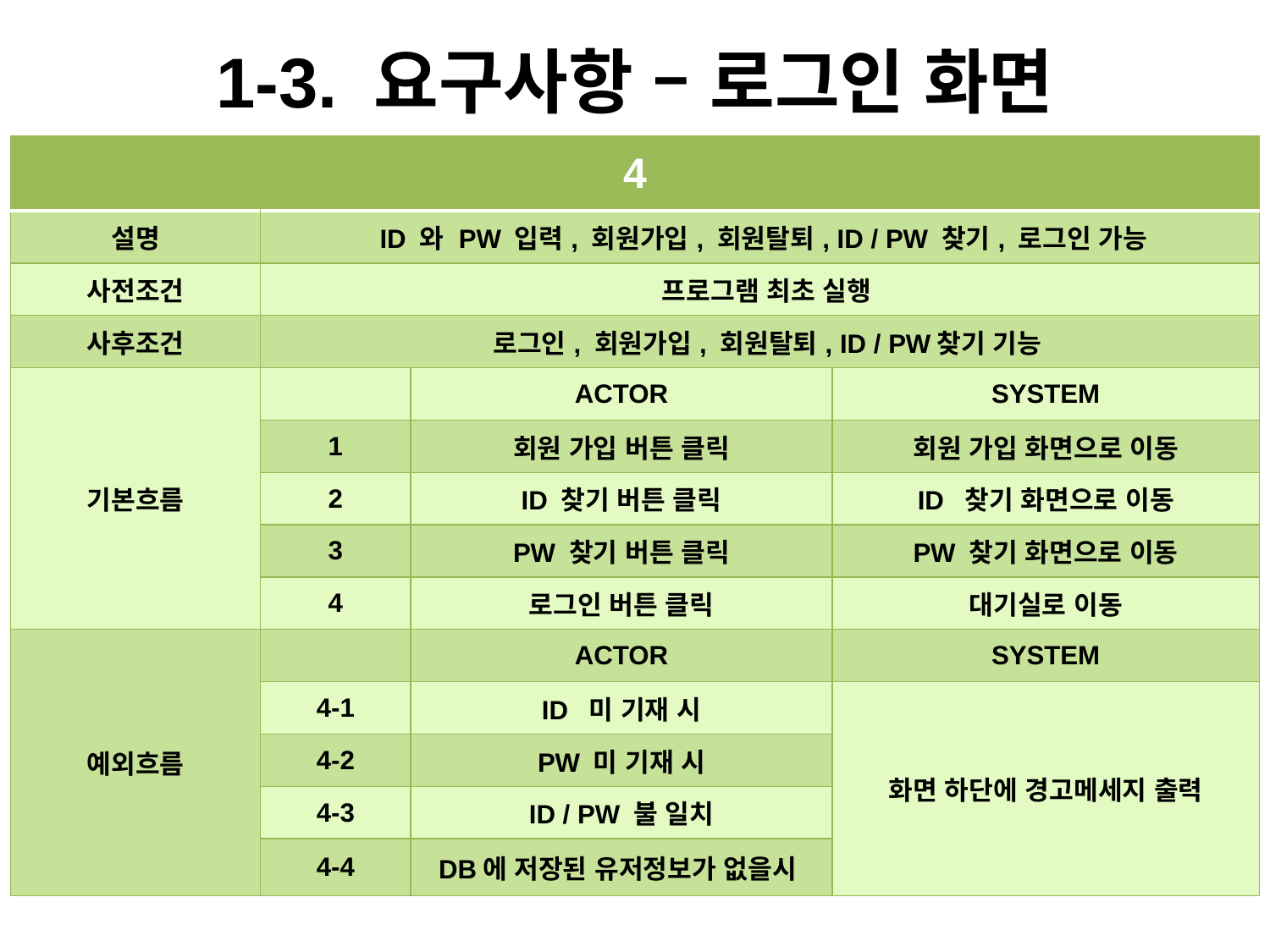

# 1-3. 요구사항 – 로그인 화면
| 4 |  |  |  |
| --- | --- | --- | --- |
| 설명 | ID 와 PW 입력, 회원가입, 회원탈퇴, ID / PW 찾기, 로그인 가능 |  |  |
| 사전조건 | 프로그램 최초 실행 |  |  |
| 사후조건 | 로그인, 회원가입, 회원탈퇴, ID / PW찾기 기능 |  |  |
| 기본흐름 |  | ACTOR | SYSTEM |
|  | 1 | 회원 가입 버튼 클릭 | 회원 가입 화면으로 이동 |
|  | 2 | ID 찾기 버튼 클릭 | ID 찾기 화면으로 이동 |
|  | 3 | PW 찾기 버튼 클릭 | PW 찾기 화면으로 이동 |
|  | 4 | 로그인 버튼 클릭 | 대기실로 이동 |
| 예외흐름 |  | ACTOR | SYSTEM |
|  | 4-1 | ID 미 기재 시 | 화면 하단에 경고메세지 출력 |
|  | 4-2 | PW 미 기재 시 |  |
|  | 4-3 | ID / PW 불 일치 |  |
|  | 4-4 | DB에 저장된 유저정보가 없을시 |  |